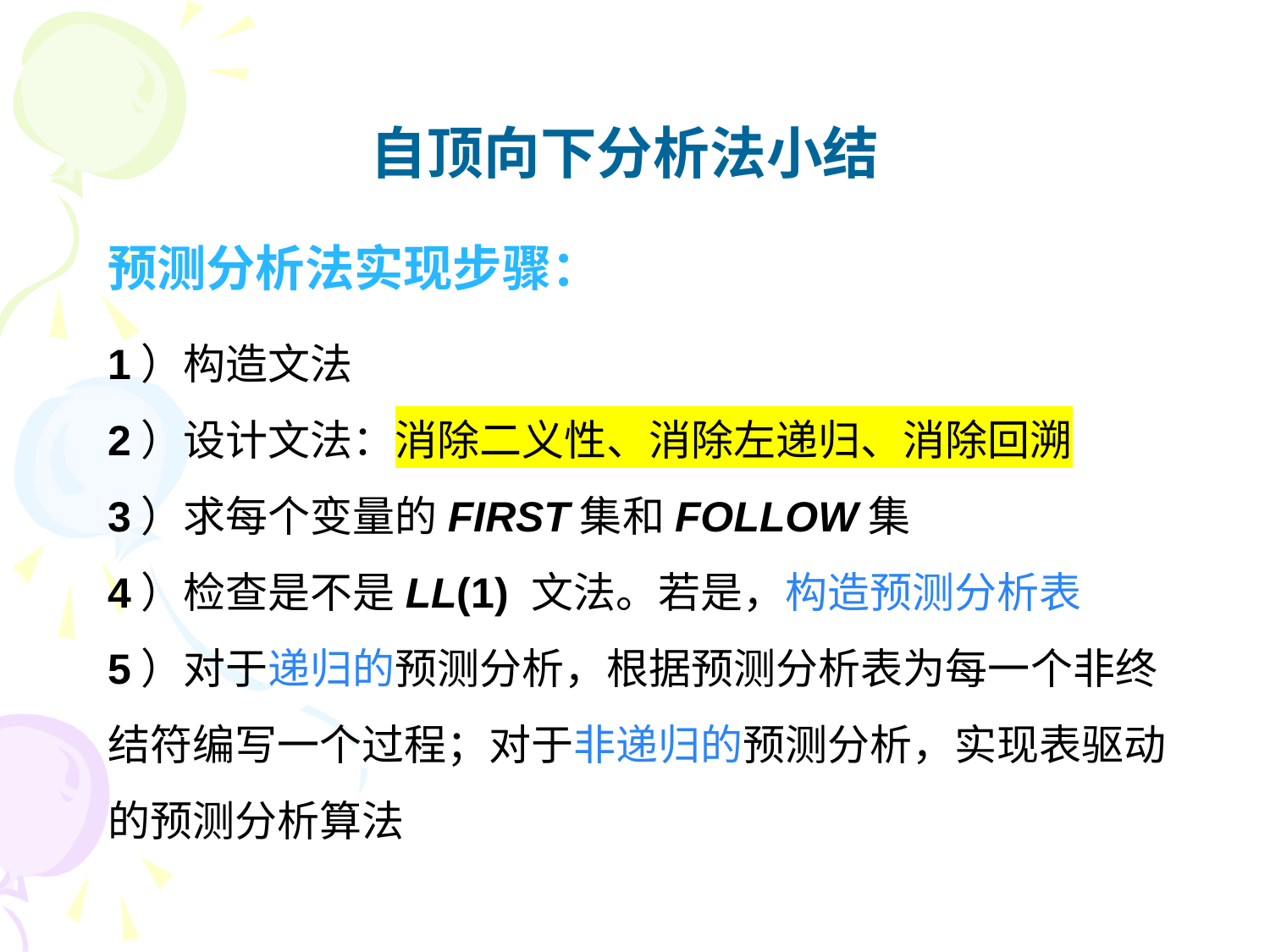

自顶向下分析法小结
预测分析法实现步骤：
1）构造文法
2）设计文法：消除二义性、消除左递归、消除回溯
3）求每个变量的FIRST集和FOLLOW集
4）检查是不是LL(1) 文法。若是，构造预测分析表
5）对于递归的预测分析，根据预测分析表为每一个非终结符编写一个过程；对于非递归的预测分析，实现表驱动的预测分析算法
100